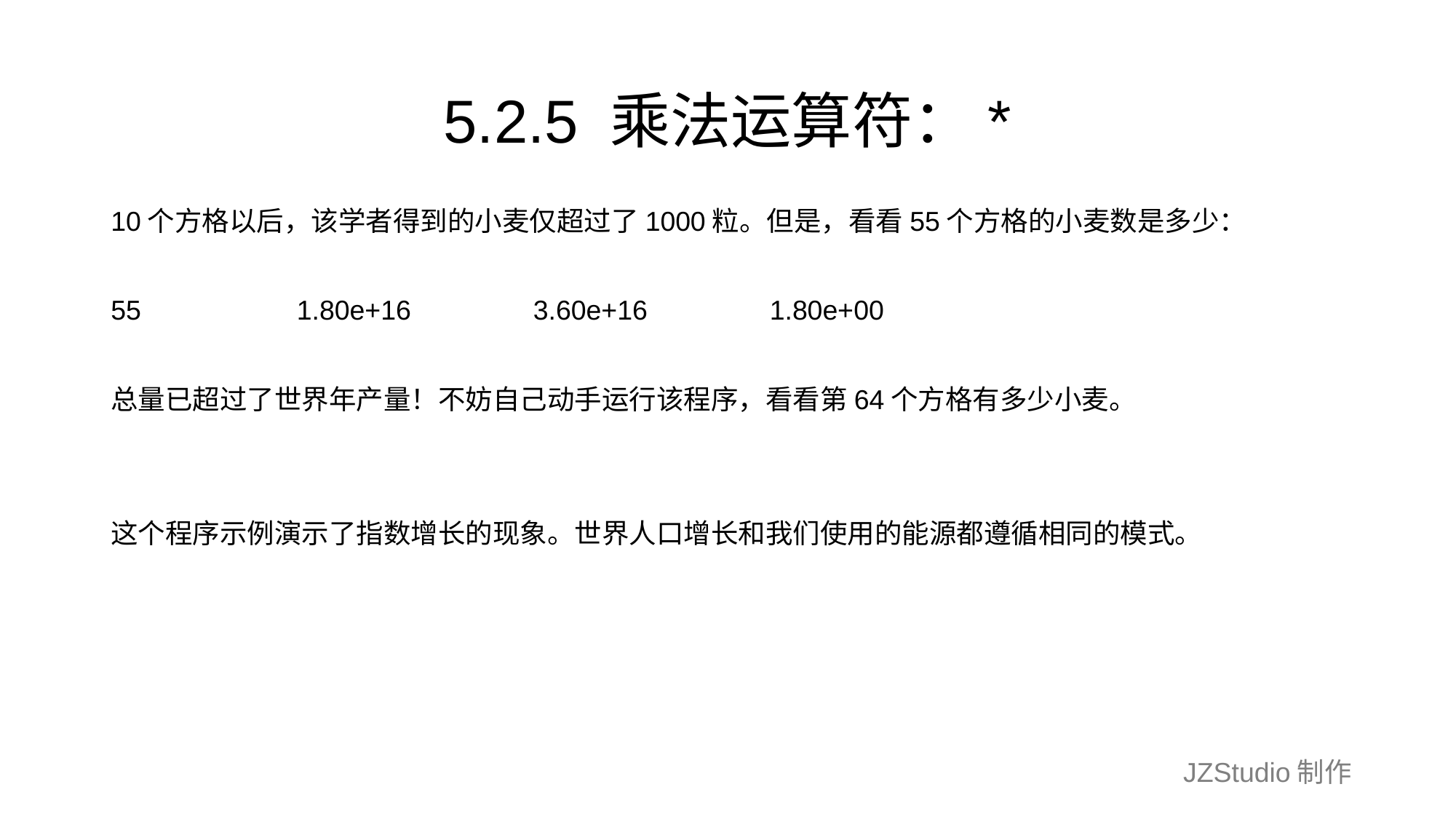

# 5.2.5 乘法运算符：*
10个方格以后，该学者得到的小麦仅超过了1000粒。但是，看看55个方格的小麦数是多少：

55　　　　　 1.80e+16　　　　3.60e+16　　　　1.80e+00

总量已超过了世界年产量！不妨自己动手运行该程序，看看第64个方格有多少小麦。

这个程序示例演示了指数增长的现象。世界人口增长和我们使用的能源都遵循相同的模式。